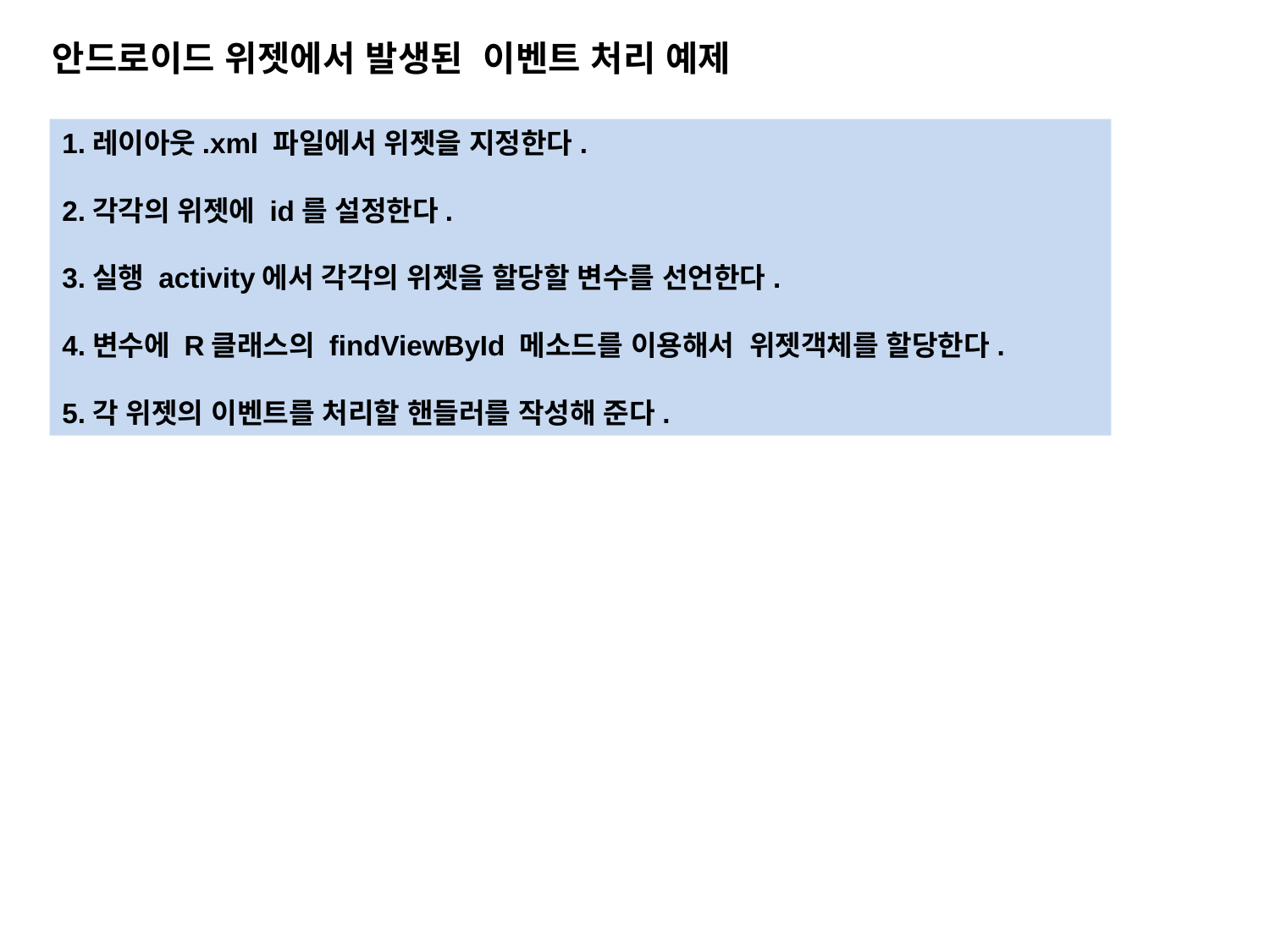

안드로이드 위젯에서 발생된  이벤트 처리 예제
1.레이아웃.xml 파일에서 위젯을 지정한다.
2.각각의 위젯에 id를 설정한다.
3.실행 activity에서 각각의 위젯을 할당할 변수를 선언한다.
4.변수에 R클래스의 findViewById 메소드를 이용해서  위젯객체를 할당한다.
5.각 위젯의 이벤트를 처리할 핸들러를 작성해 준다.